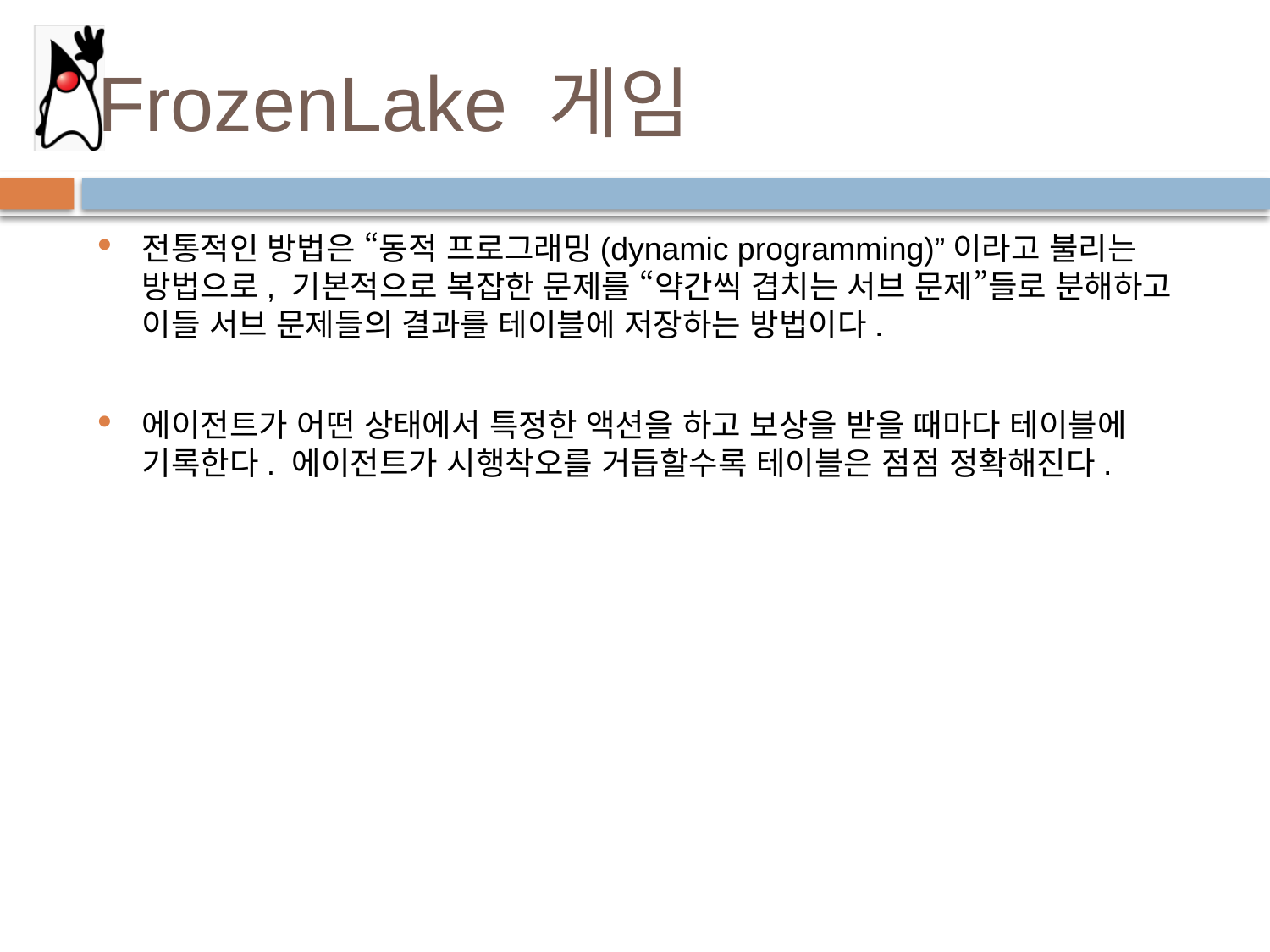

# FrozenLake 게임
전통적인 방법은 “동적 프로그래밍(dynamic programming)”이라고 불리는 방법으로, 기본적으로 복잡한 문제를 “약간씩 겹치는 서브 문제”들로 분해하고 이들 서브 문제들의 결과를 테이블에 저장하는 방법이다.

에이전트가 어떤 상태에서 특정한 액션을 하고 보상을 받을 때마다 테이블에 기록한다. 에이전트가 시행착오를 거듭할수록 테이블은 점점 정확해진다.